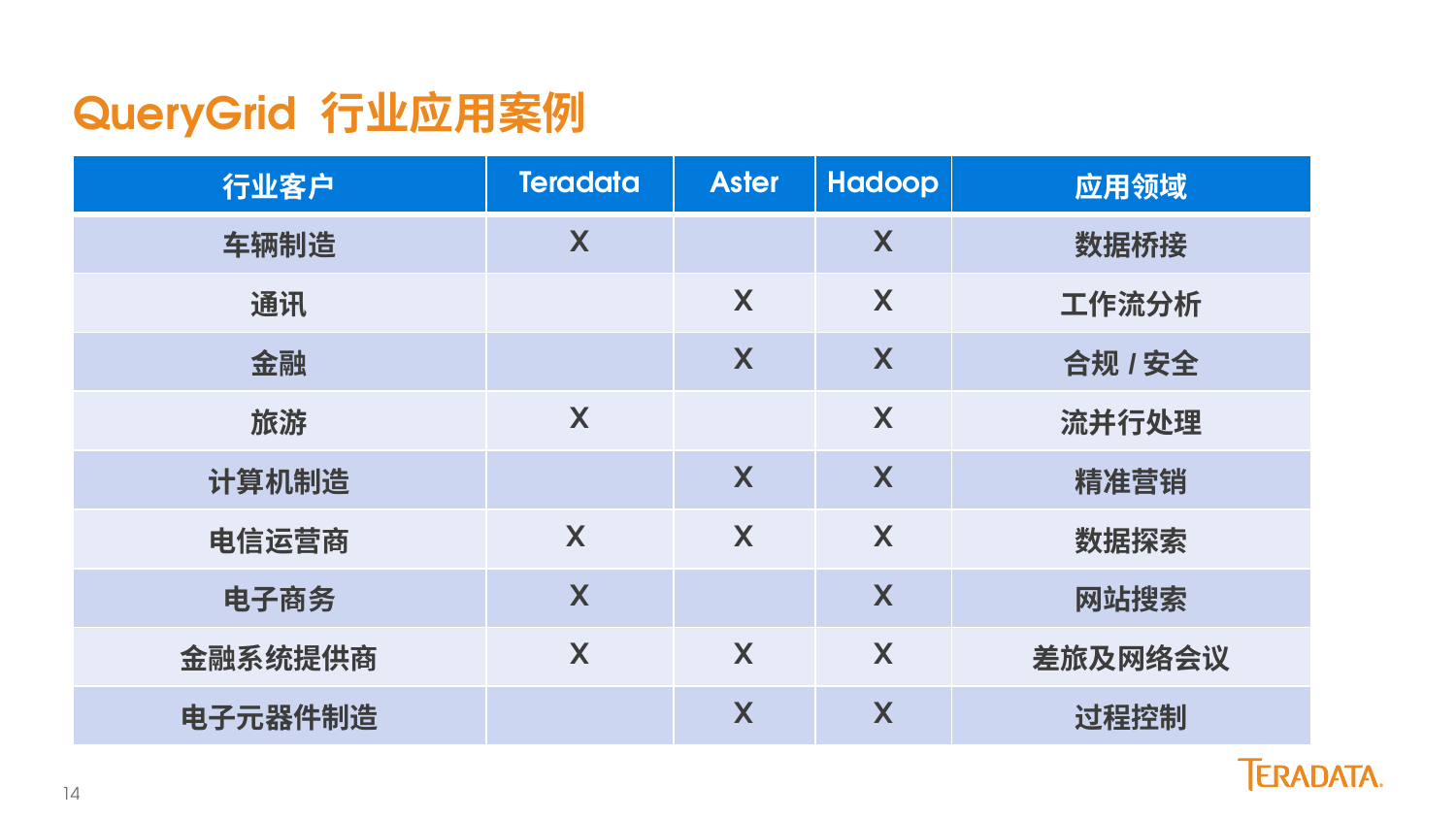

# QueryGrid 行业应用案例
| 行业客户 | Teradata | Aster | Hadoop | 应用领域 |
| --- | --- | --- | --- | --- |
| 车辆制造 | X |  | X | 数据桥接 |
| 通讯 |  | X | X | 工作流分析 |
| 金融 |  | X | X | 合规/安全 |
| 旅游 | X |  | X | 流并行处理 |
| 计算机制造 |  | X | X | 精准营销 |
| 电信运营商 | X | X | X | 数据探索 |
| 电子商务 | X |  | X | 网站搜索 |
| 金融系统提供商 | X | X | X | 差旅及网络会议 |
| 电子元器件制造 |  | X | X | 过程控制 |